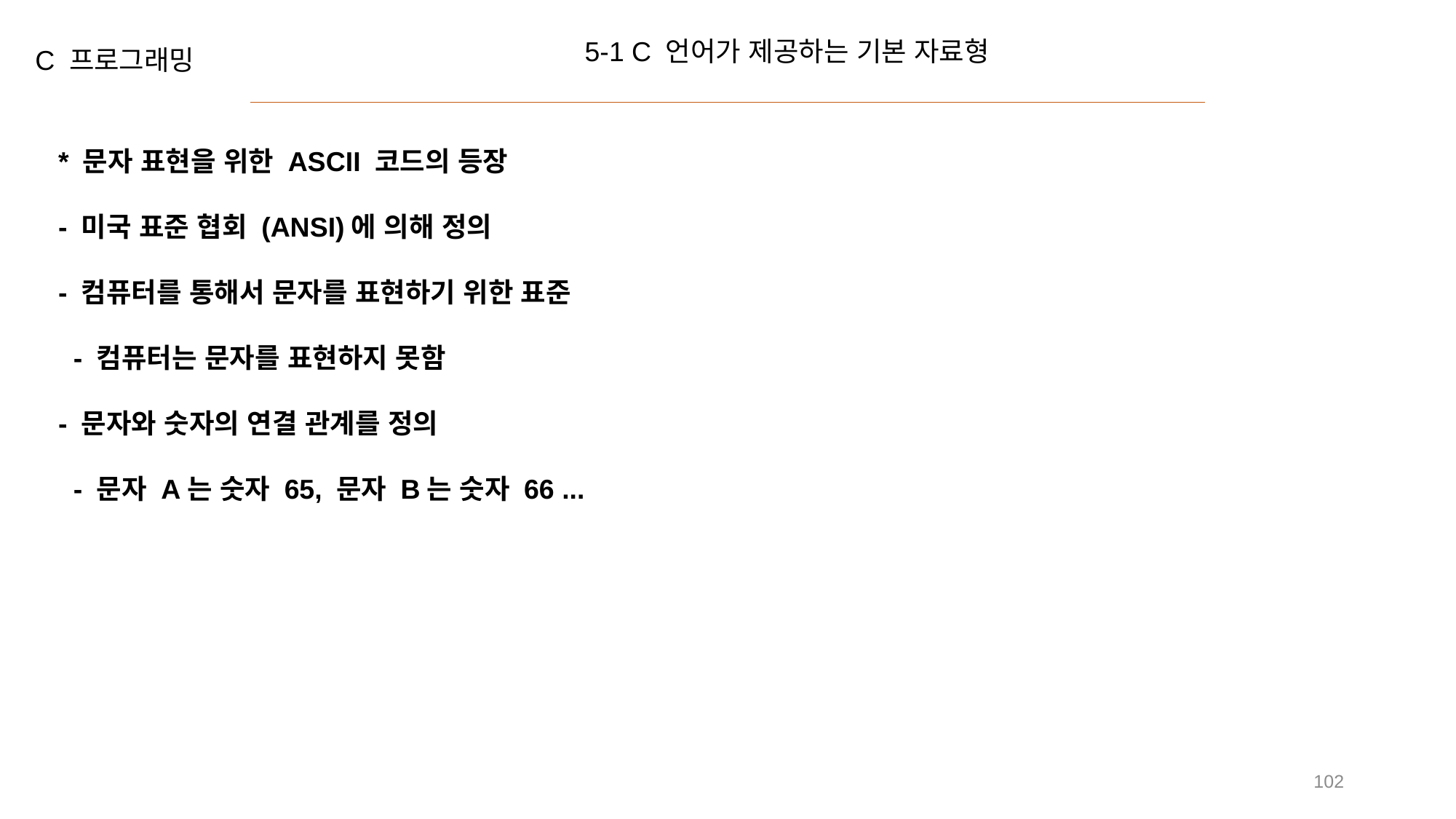

5-1 C 언어가 제공하는 기본 자료형
C 프로그래밍
* 문자 표현을 위한 ASCII 코드의 등장

- 미국 표준 협회 (ANSI)에 의해 정의

- 컴퓨터를 통해서 문자를 표현하기 위한 표준

  - 컴퓨터는 문자를 표현하지 못함

- 문자와 숫자의 연결 관계를 정의

  - 문자 A는 숫자 65, 문자 B는 숫자 66 ...
102